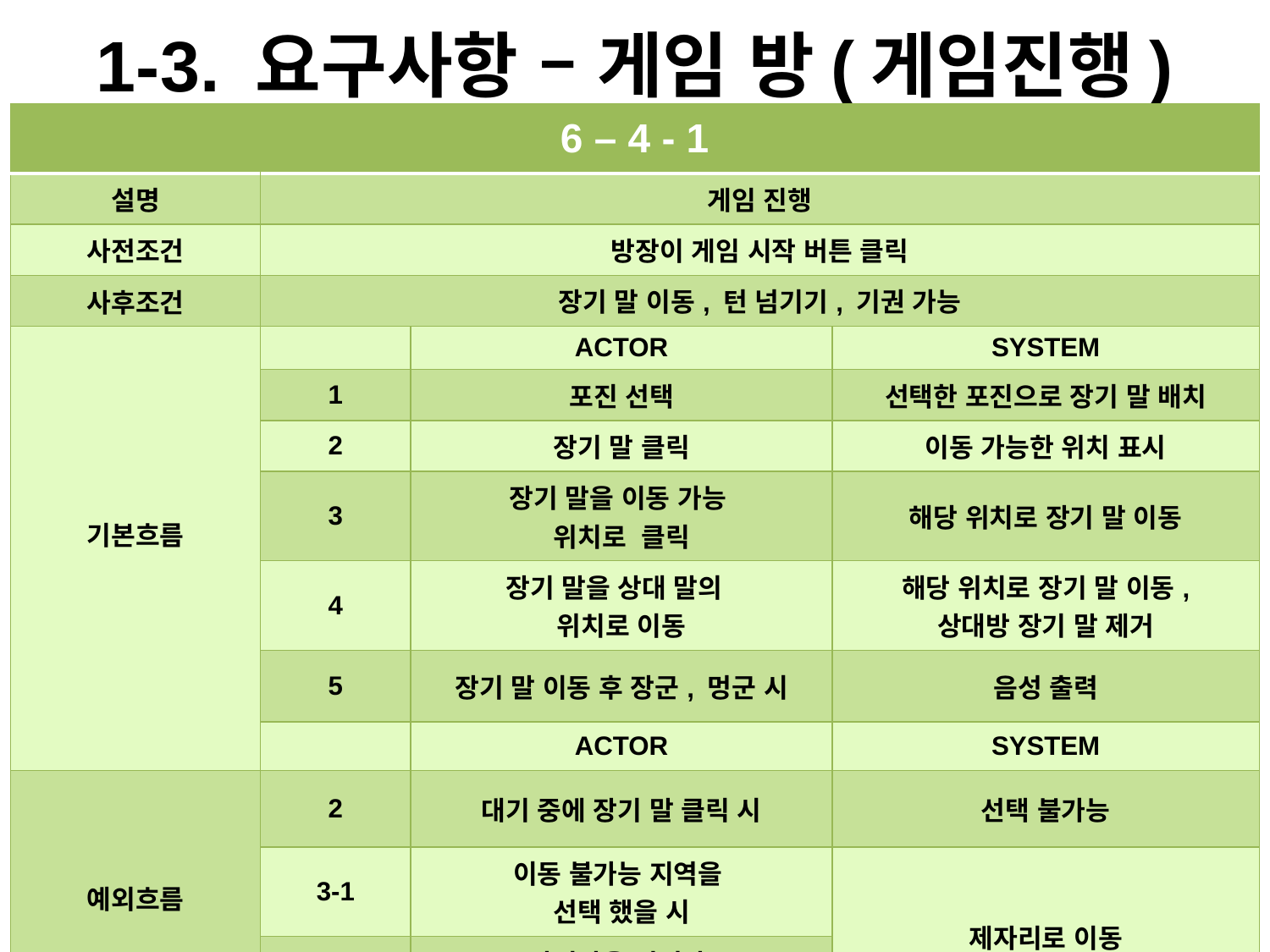

# 1-3. 요구사항 – 게임 방(게임진행)
| 6 – 4 - 1 |  |  |  |
| --- | --- | --- | --- |
| 설명 | 게임 진행 |  |  |
| 사전조건 | 방장이 게임 시작 버튼 클릭 |  |  |
| 사후조건 | 장기 말 이동, 턴 넘기기, 기권 가능 |  |  |
| 기본흐름 |  | ACTOR | SYSTEM |
|  | 1 | 포진 선택 | 선택한 포진으로 장기 말 배치 |
|  | 2 | 장기 말 클릭 | 이동 가능한 위치 표시 |
|  | 3 | 장기 말을 이동 가능 위치로 클릭 | 해당 위치로 장기 말 이동 |
|  | 4 | 장기 말을 상대 말의 위치로 이동 | 해당 위치로 장기 말 이동, 상대방 장기 말 제거 |
|  | 5 | 장기 말 이동 후 장군, 멍군 시 | 음성 출력 |
|  |  | ACTOR | SYSTEM |
| 예외흐름 | 2 | 대기 중에 장기 말 클릭 시 | 선택 불가능 |
|  | 3-1 | 이동 불가능 지역을 선택 했을 시 | 제자리로 이동 |
|  | 3-2 | 장기판을 벗어난 지역을 선택했을 시 |  |